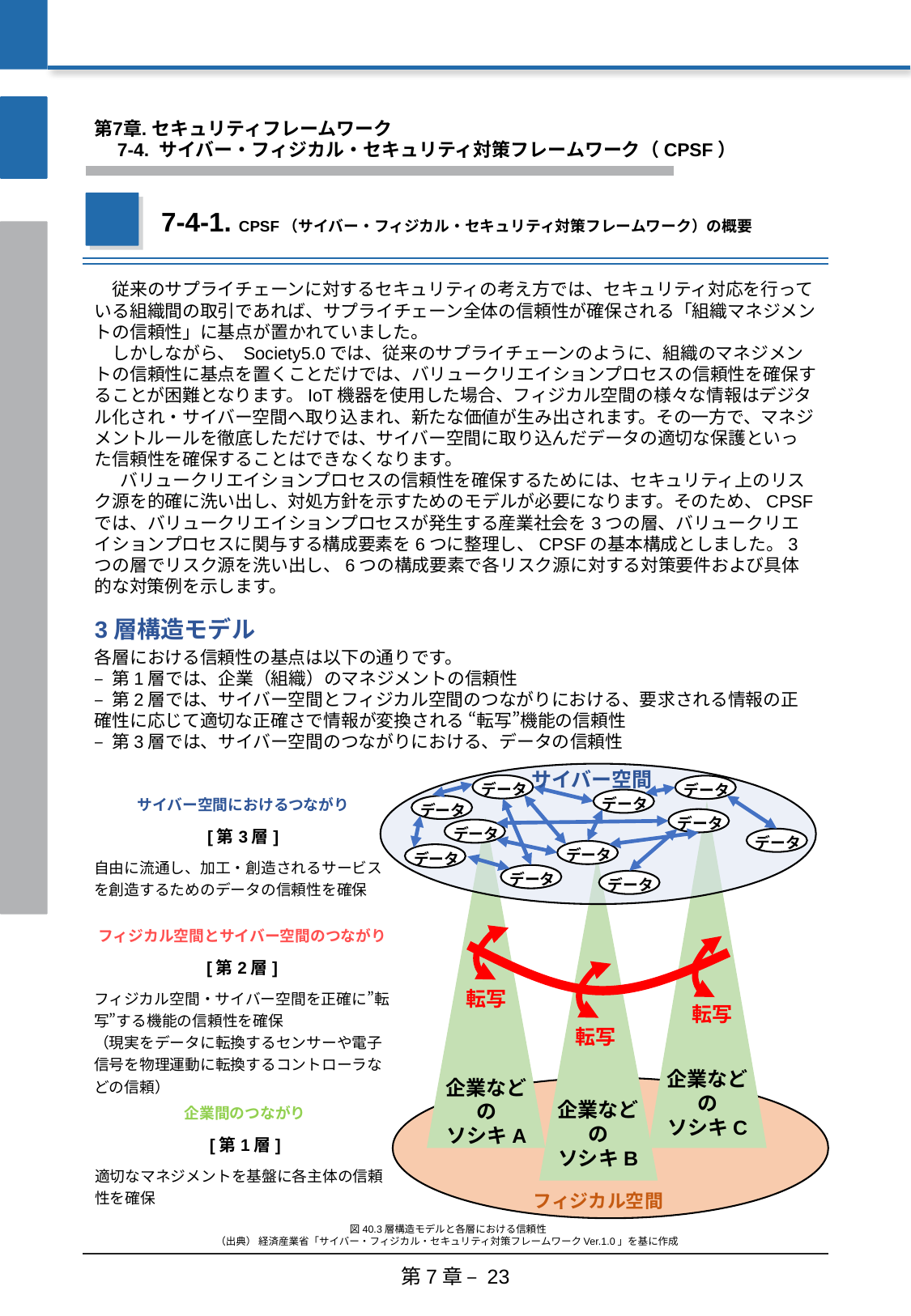

第7章. セキュリティフレームワーク
　7-4. サイバー・フィジカル・セキュリティ対策フレームワーク（CPSF）
7-4-1. CPSF（サイバー・フィジカル・セキュリティ対策フレームワーク）の概要
　従来のサプライチェーンに対するセキュリティの考え方では、セキュリティ対応を行っている組織間の取引であれば、サプライチェーン全体の信頼性が確保される「組織マネジメントの信頼性」に基点が置かれていました。
　しかしながら、 Society5.0では、従来のサプライチェーンのように、組織のマネジメントの信頼性に基点を置くことだけでは、バリュークリエイションプロセスの信頼性を確保することが困難となります。IoT機器を使用した場合、フィジカル空間の様々な情報はデジタル化され・サイバー空間へ取り込まれ、新たな価値が生み出されます。その一方で、マネジメントルールを徹底しただけでは、サイバー空間に取り込んだデータの適切な保護といった信頼性を確保することはできなくなります。
 　バリュークリエイションプロセスの信頼性を確保するためには、セキュリティ上のリスク源を的確に洗い出し、対処方針を示すためのモデルが必要になります。そのため、CPSFでは、バリュークリエイションプロセスが発生する産業社会を3つの層、バリュークリエイションプロセスに関与する構成要素を6つに整理し、CPSFの基本構成としました。3つの層でリスク源を洗い出し、6つの構成要素で各リスク源に対する対策要件および具体的な対策例を示します。
3層構造モデル
各層における信頼性の基点は以下の通りです。
– 第1層では、企業（組織）のマネジメントの信頼性
– 第2層では、サイバー空間とフィジカル空間のつながりにおける、要求される情報の正確性に応じて適切な正確さで情報が変換される “転写”機能の信頼性
– 第3層では、サイバー空間のつながりにおける、データの信頼性
サイバー空間

データ

データ

データ

データ

データ

データ

データ

データ

データ

データ

データ

企業などの
ソシキC

企業などの
ソシキA

企業などの
ソシキB

転写
転写
転写

フィジカル空間
| サイバー空間におけるつながり |
| --- |
| [第3層] |
| 自由に流通し、加工・創造されるサービスを創造するためのデータの信頼性を確保 |
| フィジカル空間とサイバー空間のつながり |
| --- |
| [第2層] |
| フィジカル空間・サイバー空間を正確に”転写”する機能の信頼性を確保 （現実をデータに転換するセンサーや電子信号を物理運動に転換するコントローラなどの信頼） |
| 企業間のつながり |
| --- |
| [第1層] |
| 適切なマネジメントを基盤に各主体の信頼性を確保 |
図40.3層構造モデルと各層における信頼性
（出典） 経済産業省「サイバー・フィジカル・セキュリティ対策フレームワークVer.1.0」を基に作成
第7章 – 23